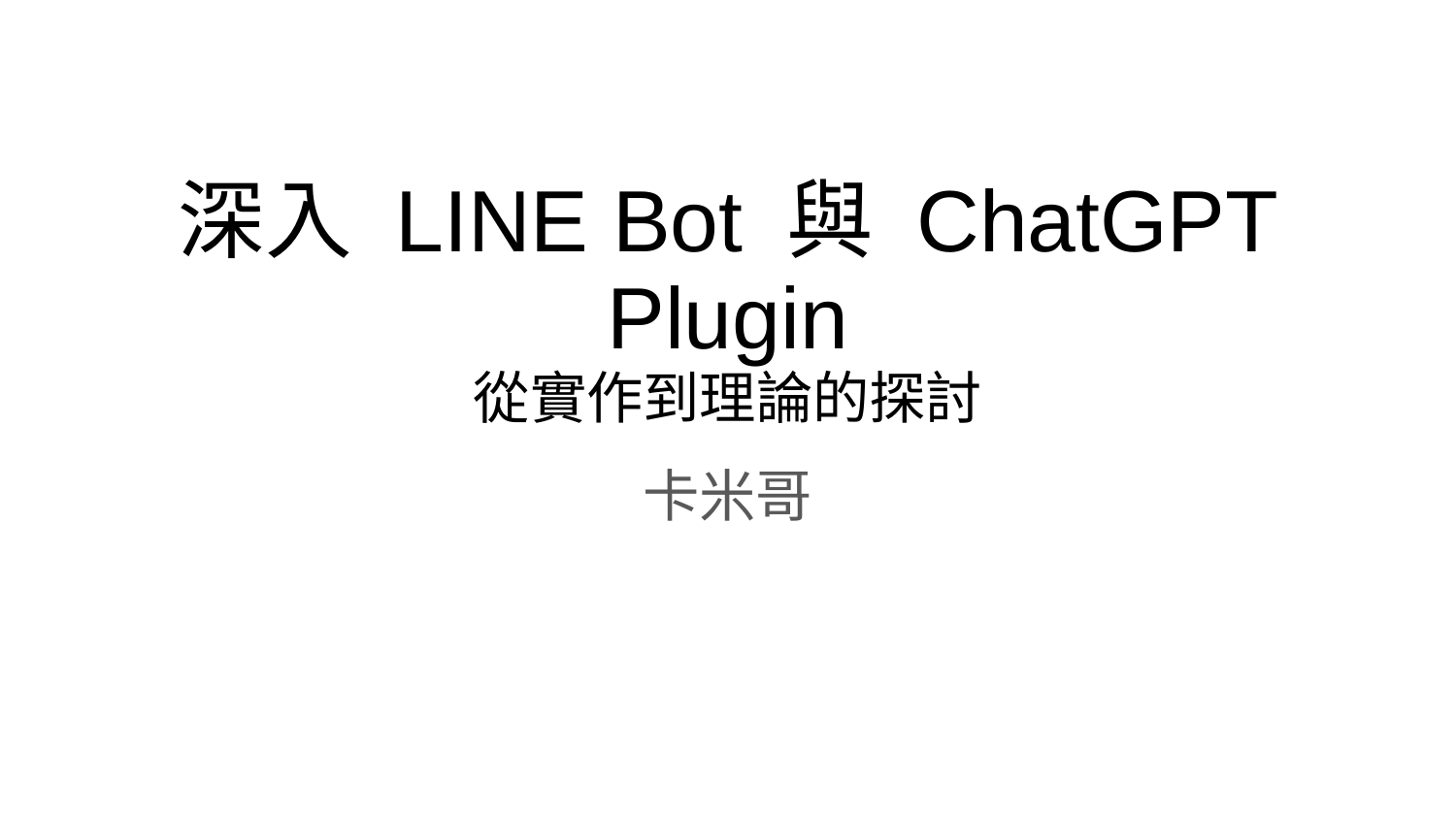

# 深入 LINE Bot 與 ChatGPT Plugin
從實作到理論的探討
卡米哥